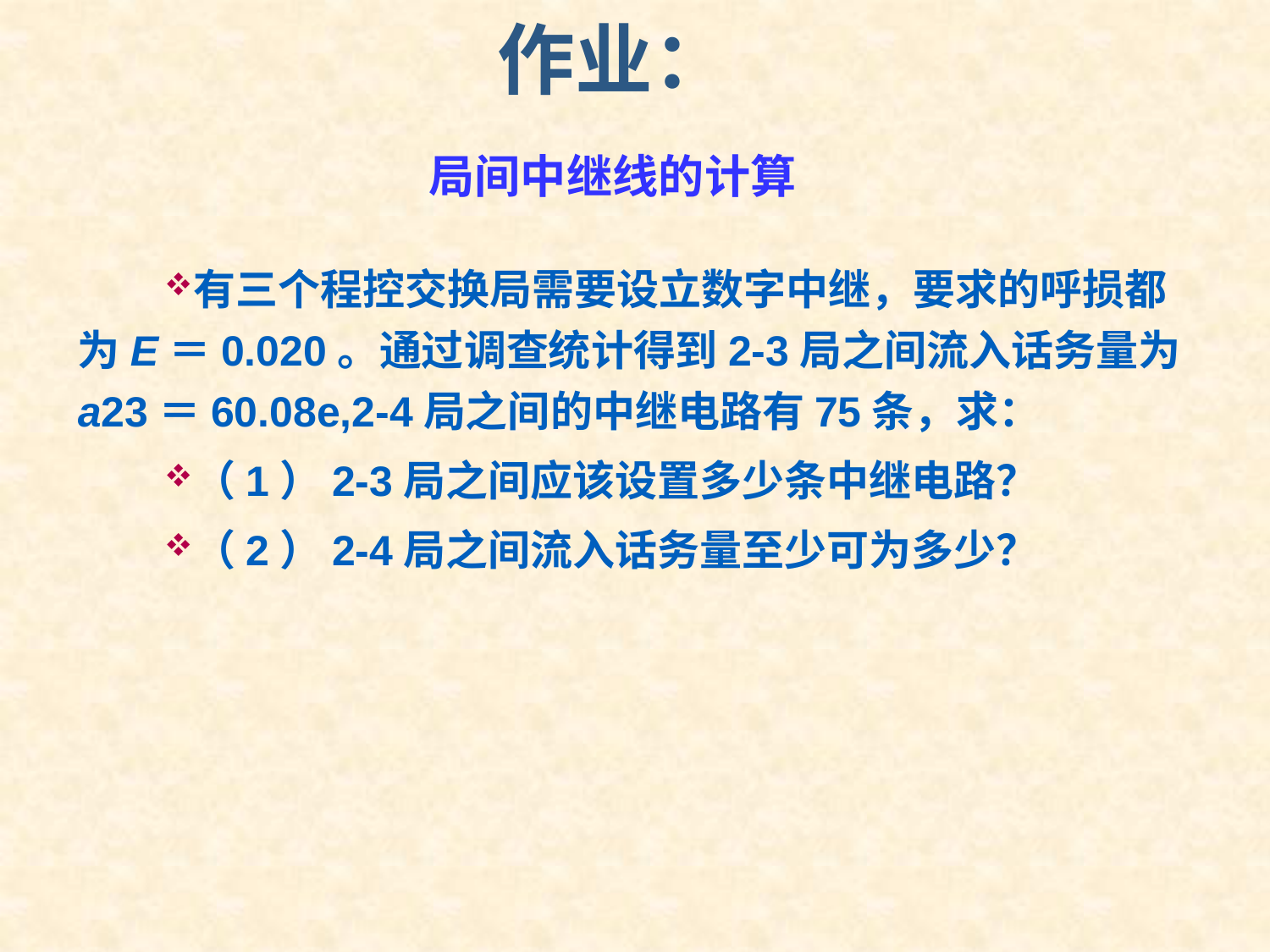

作业：
# 局间中继线的计算
有三个程控交换局需要设立数字中继，要求的呼损都为E＝0.020。通过调查统计得到2-3局之间流入话务量为a23＝60.08e,2-4局之间的中继电路有75条，求：
（1）2-3局之间应该设置多少条中继电路？
（2）2-4局之间流入话务量至少可为多少？